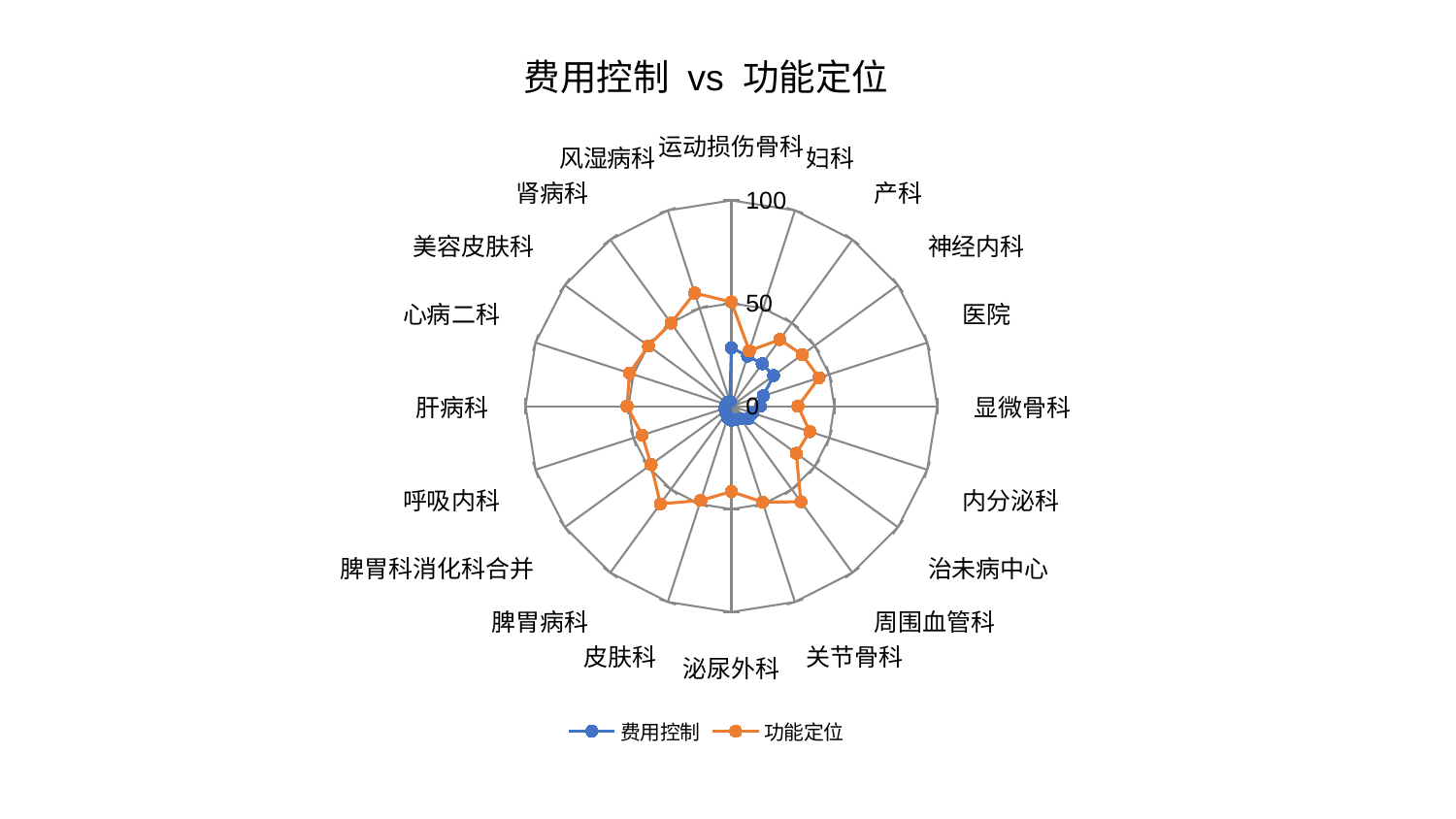

### Chart: 费用控制 vs 功能定位

| Category | 费用控制 | 功能定位 |
|---|---|---|
| 运动损伤骨科 | 28.38130935712964 | 50.66095428409486 |
| 妇科 | 25.599949391990258 | 28.287684247898017 |
| 产科 | 25.49369990681046 | 40.03040736135274 |
| 神经内科 | 25.38382398934588 | 42.536866910181644 |
| 医院 | 16.329177944202314 | 44.770221157158254 |
| 显微骨科 | 14.075368463354303 | 32.347983711484126 |
| 内分泌科 | 10.842409299209999 | 40.09088224295847 |
| 治未病中心 | 10.20696708295258 | 38.96006549530751 |
| 周围血管科 | 7.476840279386386 | 57.40592002883682 |
| 关节骨科 | 6.89900958068257 | 48.99273219464036 |
| 泌尿外科 | 6.8471587793774615 | 41.49433256533066 |
| 皮肤科 | 5.879387794176574 | 48.132288293356005 |
| 脾胃病科 | 4.343730428310917 | 58.69327096920498 |
| 脾胃科消化科合并 | 3.4900334932661696 | 48.22890674077072 |
| 呼吸内科 | 3.3286454867892585 | 45.5808121635731 |
| 肝病科 | 2.9337443876993543 | 50.69287380432345 |
| 心病二科 | 2.6305053625463577 | 52.07191807789394 |
| 美容皮肤科 | 2.559895731590681 | 49.81067439620868 |
| 肾病科 | 2.385253664298287 | 49.91162975060748 |
| 风湿病科 | 2.284373062292471 | 57.80582453212272 |
67